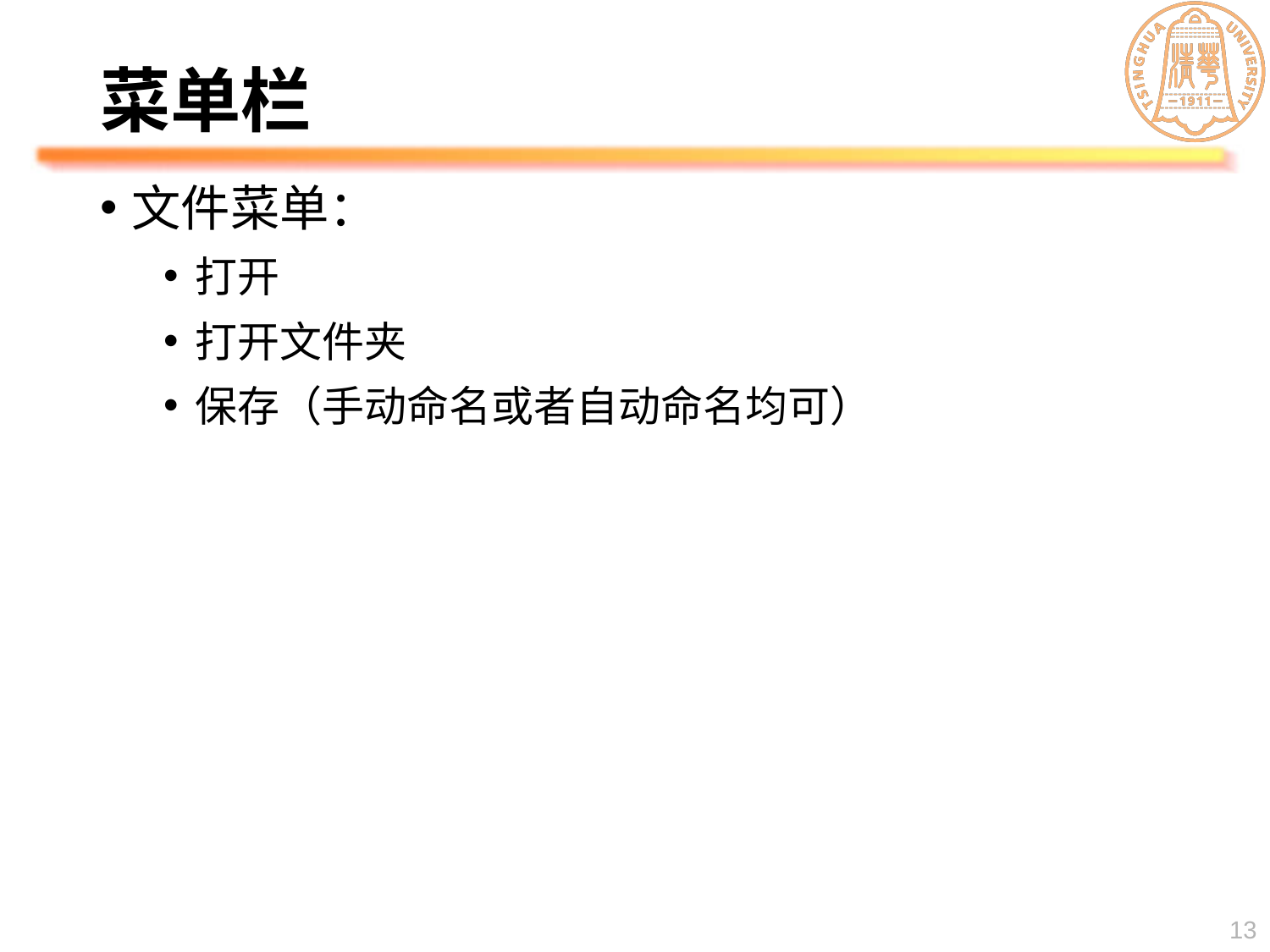

# 菜单栏
文件菜单：
打开
打开文件夹
保存（手动命名或者自动命名均可）

13